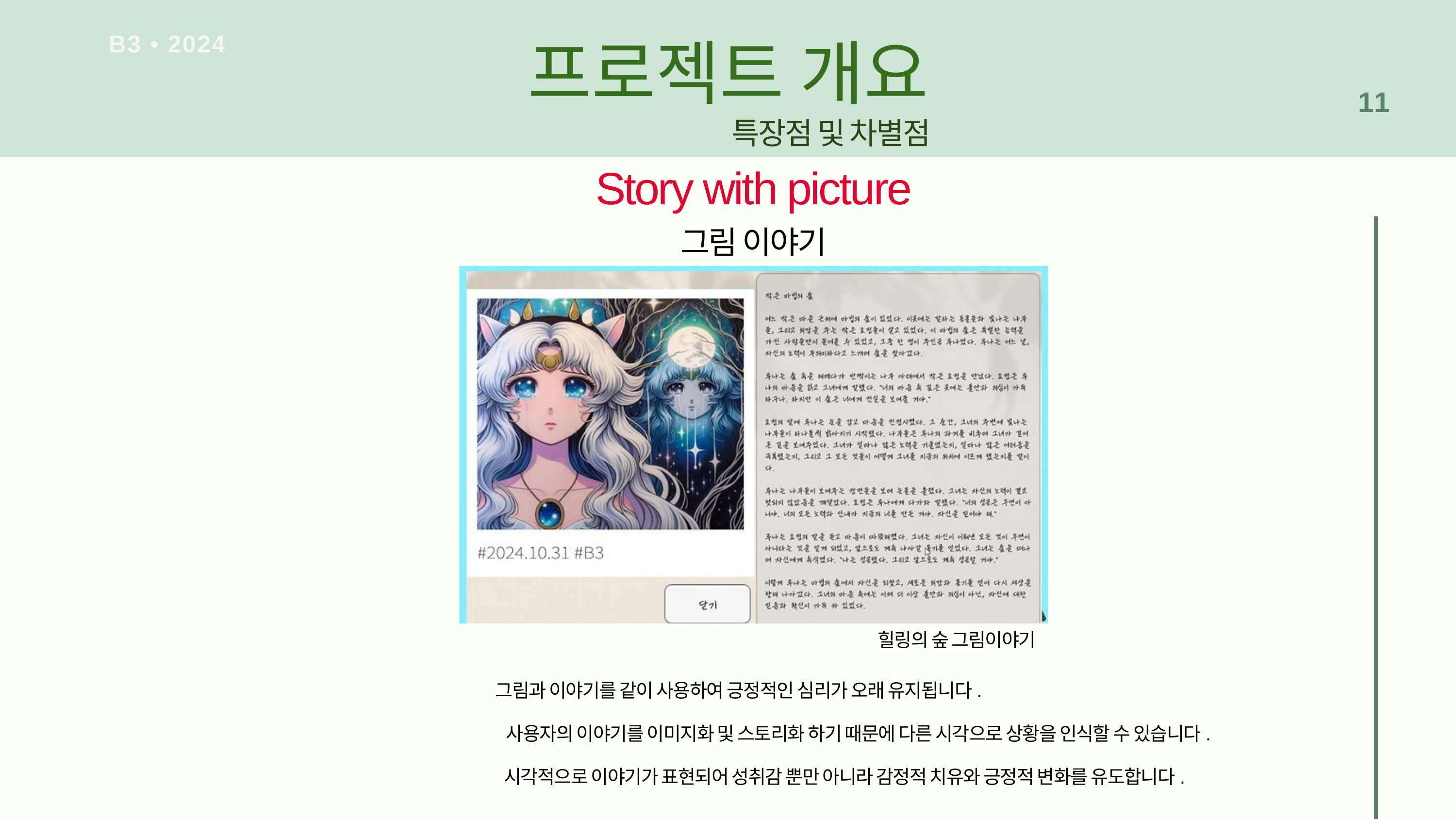

프로젝트 개요
B3 • 2024
11

특장점 및 차별점
Story with picture
그림 이야기

힐링의 숲 그림이야기
그림과 이야기를 같이 사용하여 긍정적인 심리가 오래 유지됩니다.
사용자의 이야기를 이미지화 및 스토리화 하기 때문에 다른 시각으로 상황을 인식할 수 있습니다.
시각적으로 이야기가 표현되어 성취감 뿐만 아니라 감정적 치유와 긍정적 변화를 유도합니다.